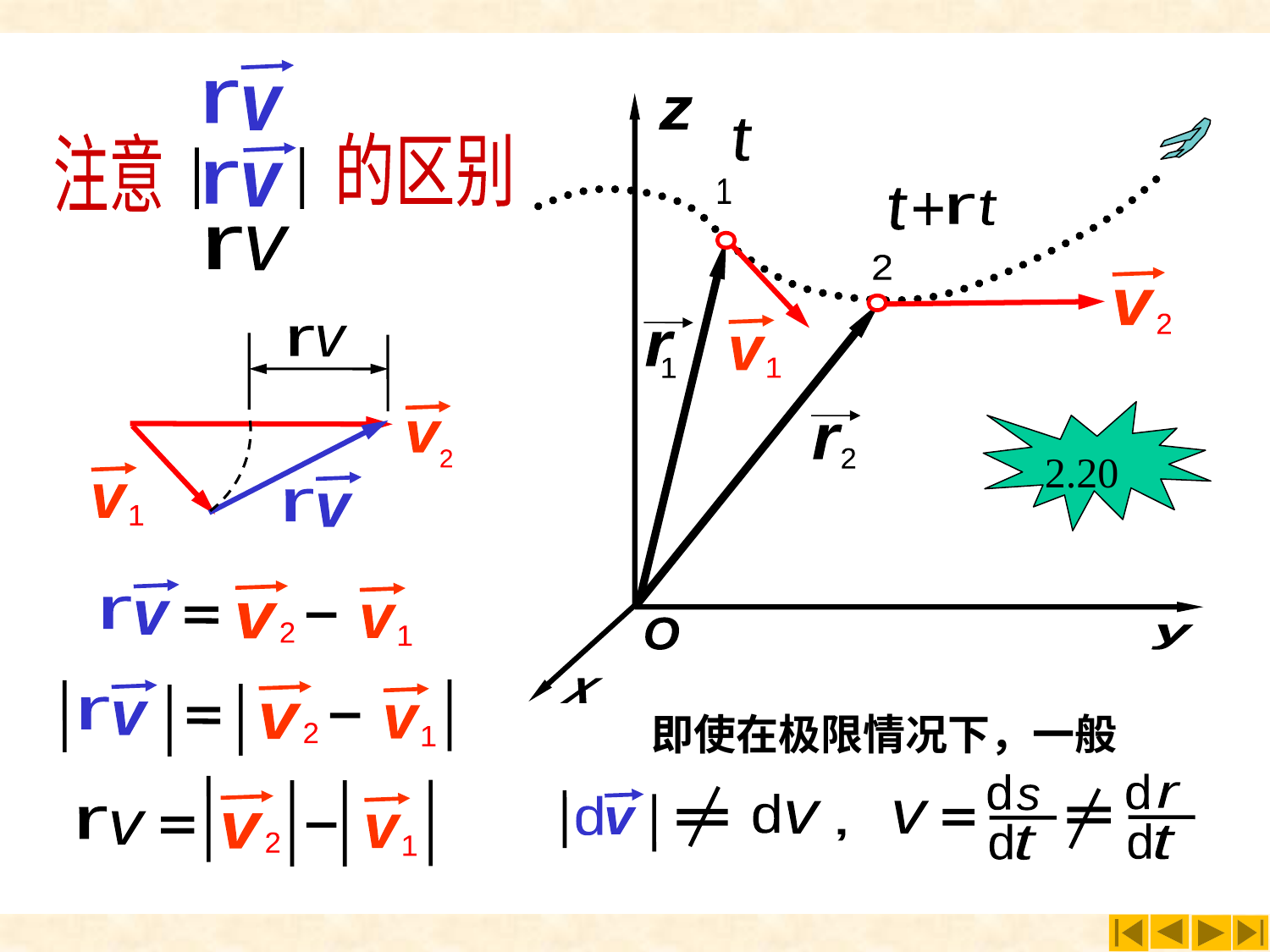

注意区别

v
r
的区别
注意

r
v
r
v

z

O
y
x

t
1

r
1
t
t
r
+
2

r
2

v
1

v
2

r
v

2.20

v
2

v
r

v
1

v
r

v

v
1

2

v
r

v

v
1

2

即使在极限情况下，一般
d
d
s

d
t
r

v

d
t

v
d
d
v

,

v

v
1
r
v

2